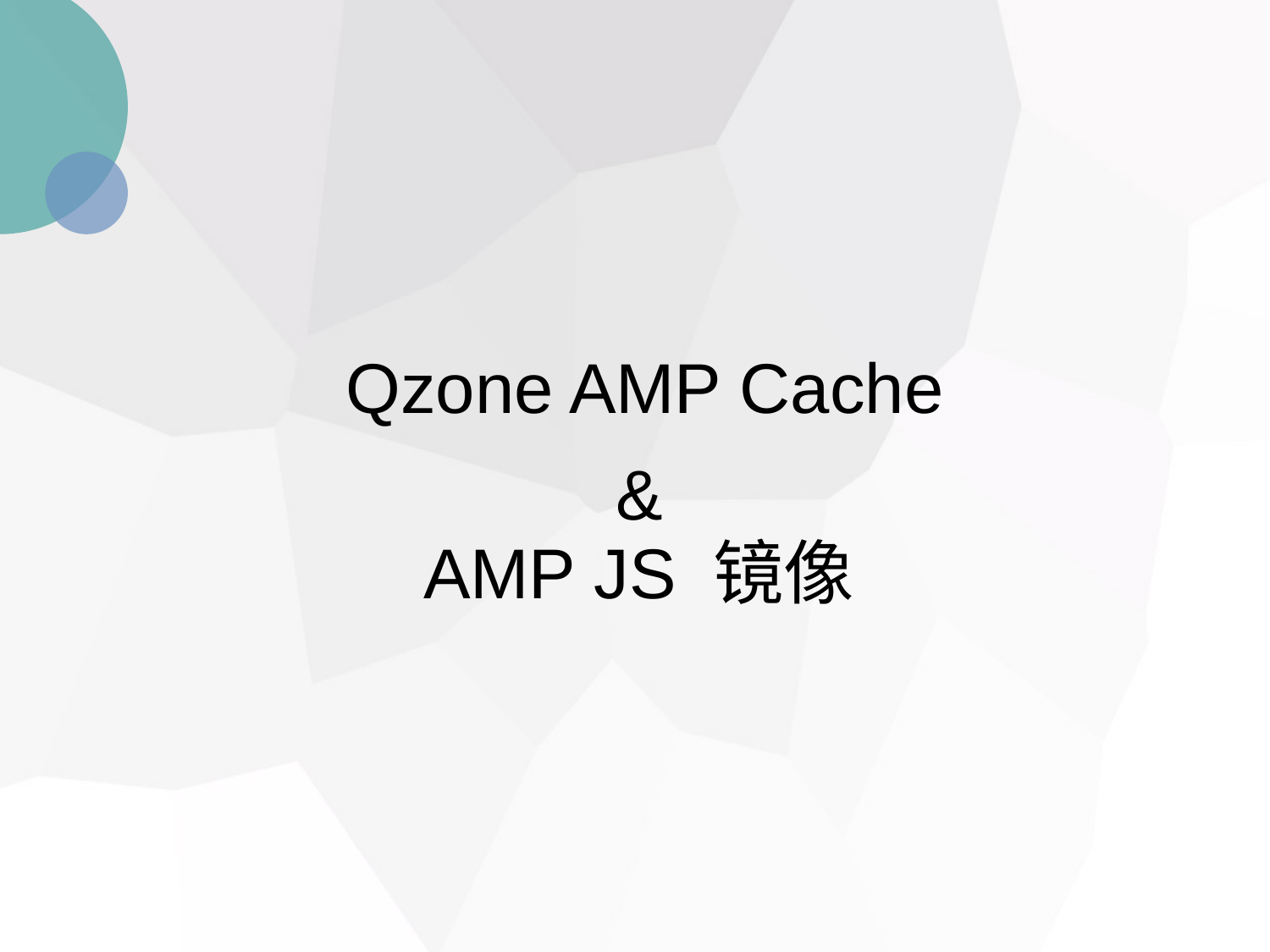

Qzone AMP Cache
&
AMP JS 镜像